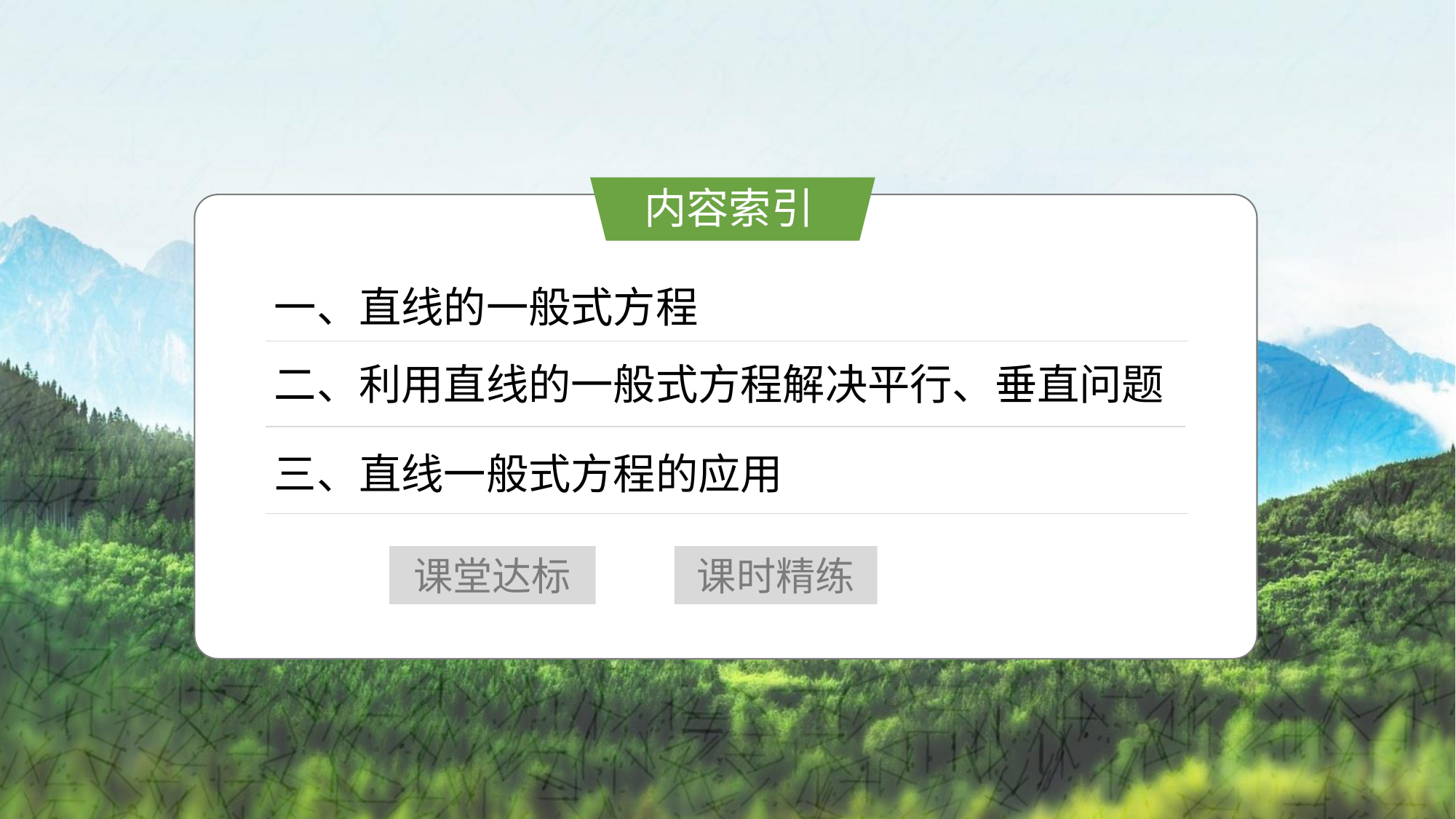

内容索引

一、直线的一般式方程
二、利用直线的一般式方程解决平行、垂直问题

三、直线一般式方程的应用
课堂达标
课时精练